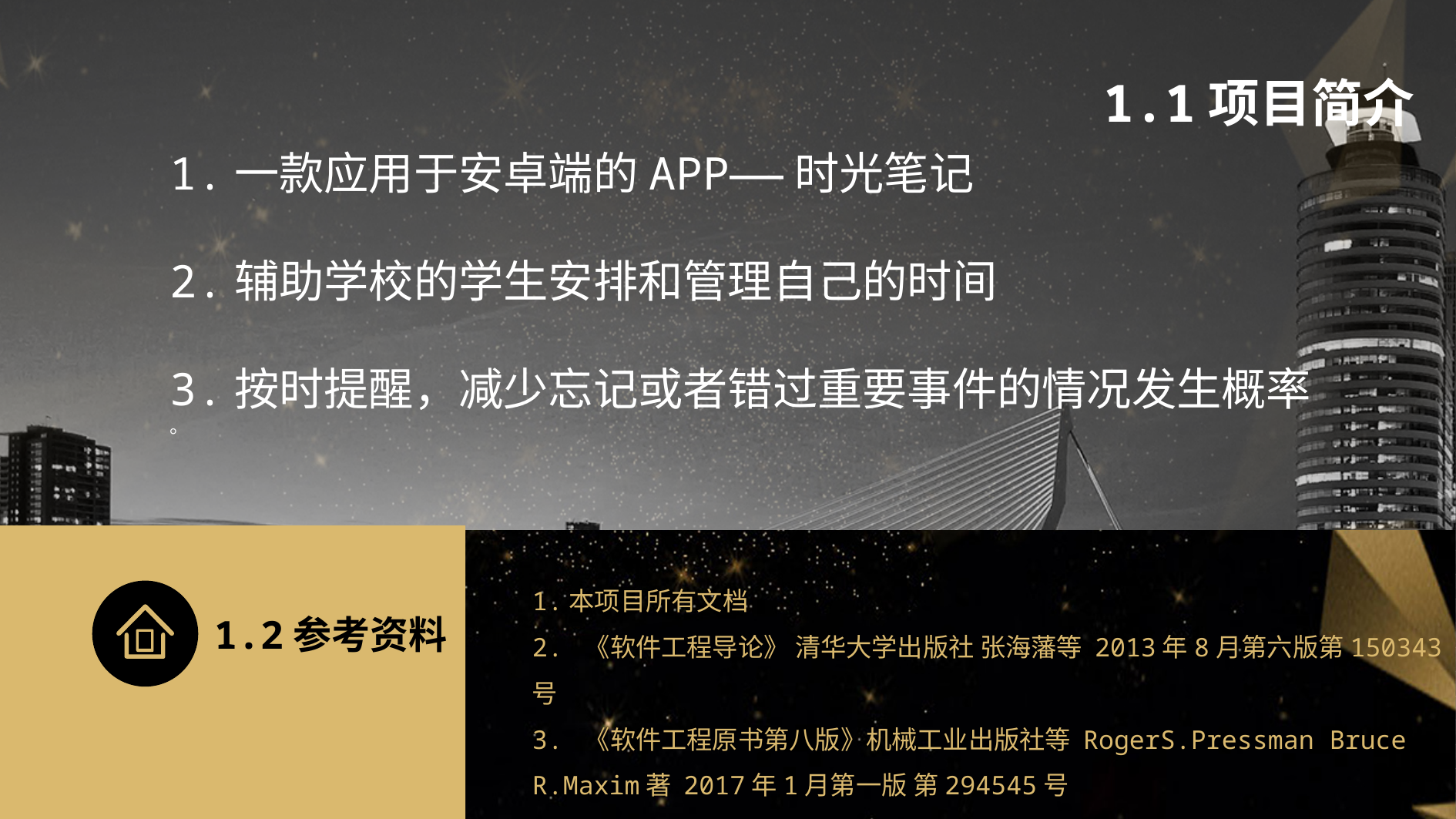

1.1项目简介
1.一款应用于安卓端的APP——时光笔记

2.辅助学校的学生安排和管理自己的时间

3.按时提醒，减少忘记或者错过重要事件的情况发生概率
。

1.本项目所有文档
2. 《软件工程导论》 清华大学出版社 张海藩等 2013年8月第六版第150343号
3. 《软件工程原书第八版》机械工业出版社等 RogerS.Pressman Bruce R.Maxim著 2017年1月第一版 第294545号

1.2参考资料